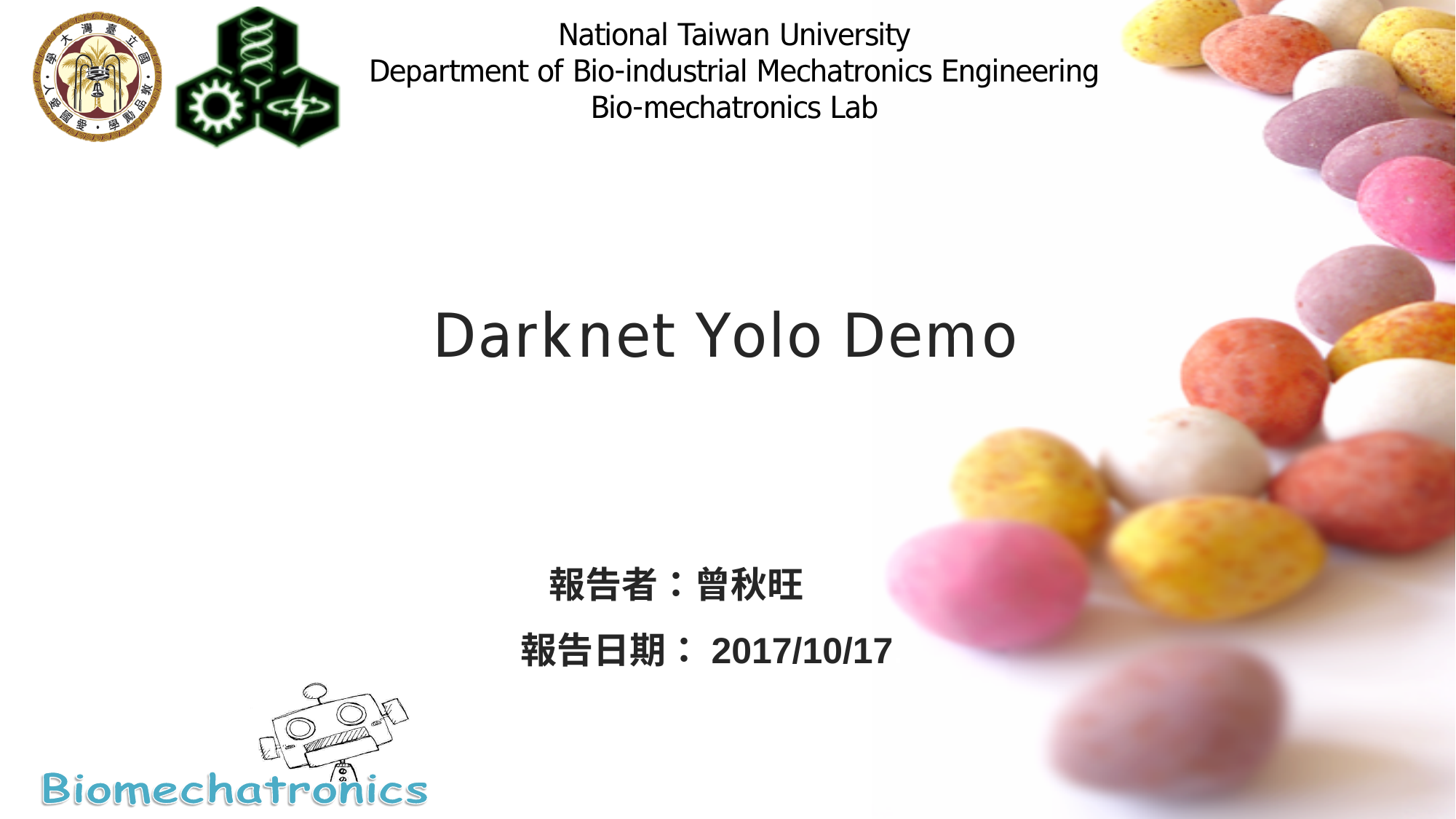

# Darknet Yolo Demo
報告者：曾秋旺 　 .
報告日期：2017/10/17.